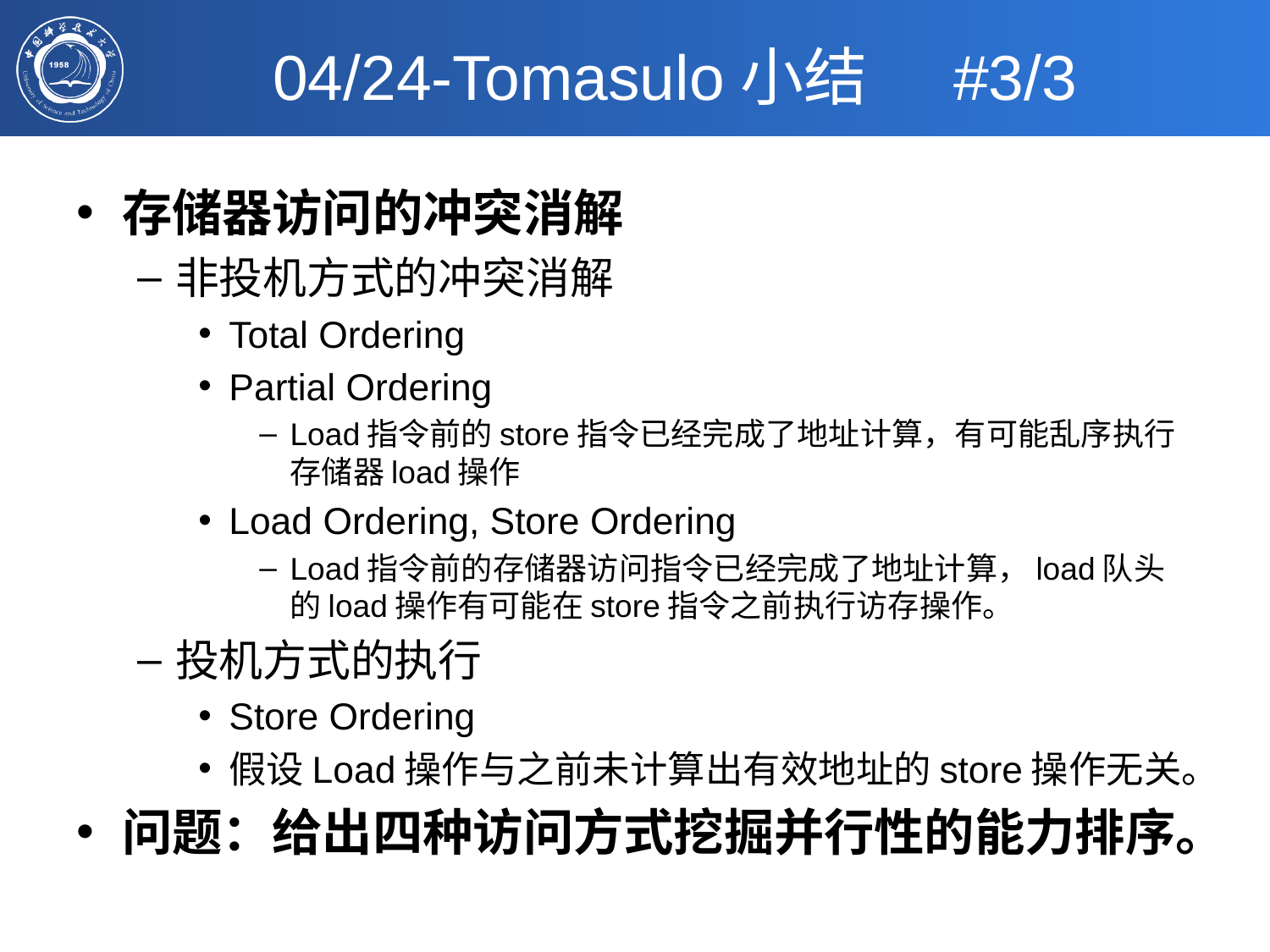

# 04/24-Tomasulo小结     #3/3
存储器访问的冲突消解
非投机方式的冲突消解
Total Ordering
Partial Ordering
Load指令前的store指令已经完成了地址计算，有可能乱序执行存储器load操作
Load Ordering, Store Ordering
Load指令前的存储器访问指令已经完成了地址计算，load队头的load操作有可能在store指令之前执行访存操作。
投机方式的执行
Store Ordering
假设Load操作与之前未计算出有效地址的store操作无关。
问题：给出四种访问方式挖掘并行性的能力排序。